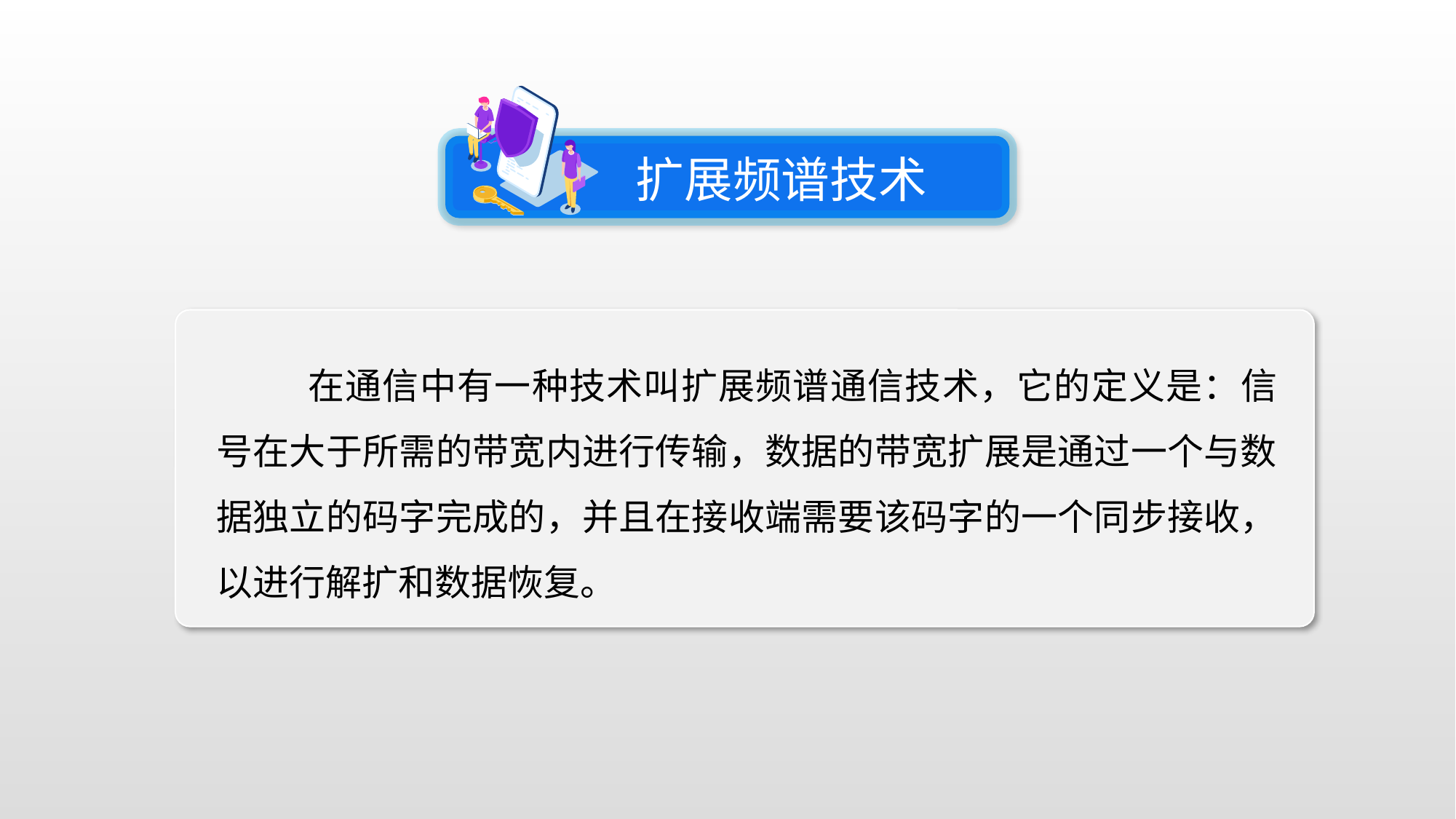

扩展频谱技术

         在通信中有一种技术叫扩展频谱通信技术，它的定义是：信号在大于所需的带宽内进行传输，数据的带宽扩展是通过一个与数据独立的码字完成的，并且在接收端需要该码字的一个同步接收，以进行解扩和数据恢复。